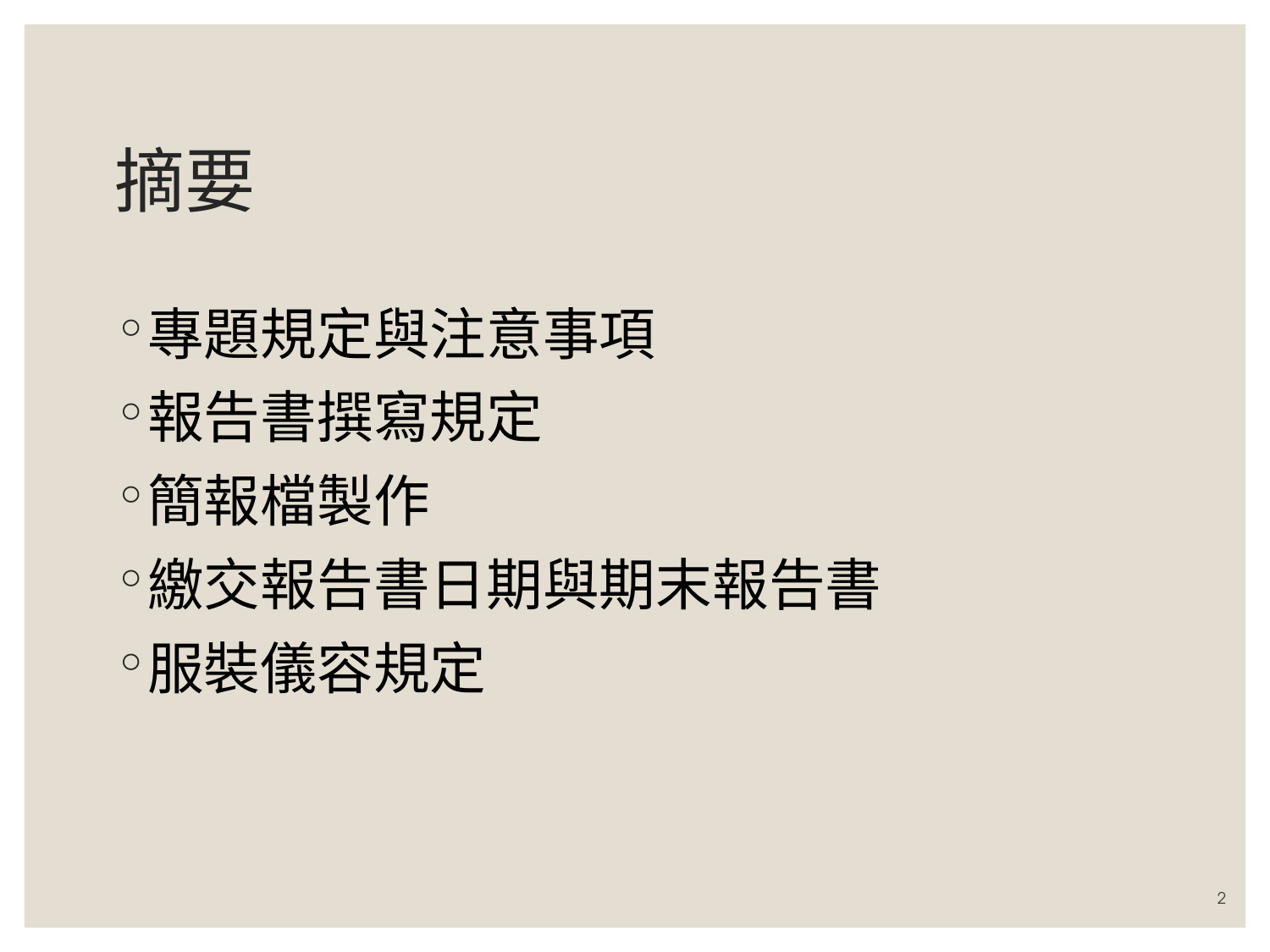

# 摘要
專題規定與注意事項
報告書撰寫規定
簡報檔製作
繳交報告書日期與期末報告書
服裝儀容規定

2